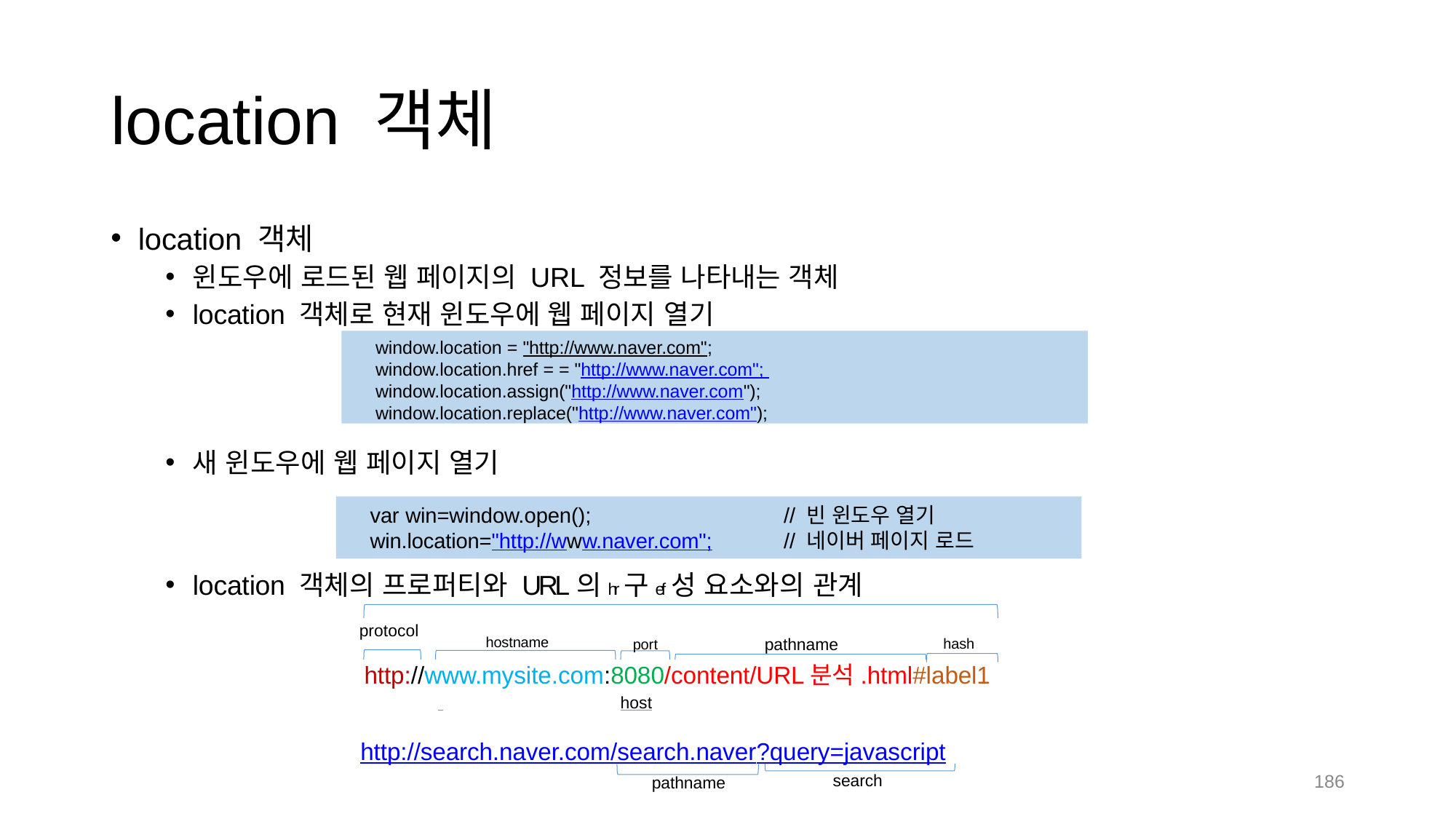

# location 객체
location 객체
윈도우에 로드된 웹 페이지의 URL 정보를 나타내는 객체
location 객체로 현재 윈도우에 웹 페이지 열기
window.location = "http://www.naver.com";  window.location.href = = "http://www.naver.com";  window.location.assign("http://www.naver.com");  window.location.replace("http://www.naver.com");
새 윈도우에 웹 페이지 열기

var win=window.open();
win.location="http://www.naver.com";
// 빈 윈도우 열기
// 네이버 페이지 로드
location 객체의 프로퍼티와 URL의hr구ef 성 요소와의 관계

protocol
hostname	port	pathname	hash

http://www.mysite.com:8080/content/URL분석.html#label1
 	host

http://search.naver.com/search.naver?query=javascript

186
search
pathname